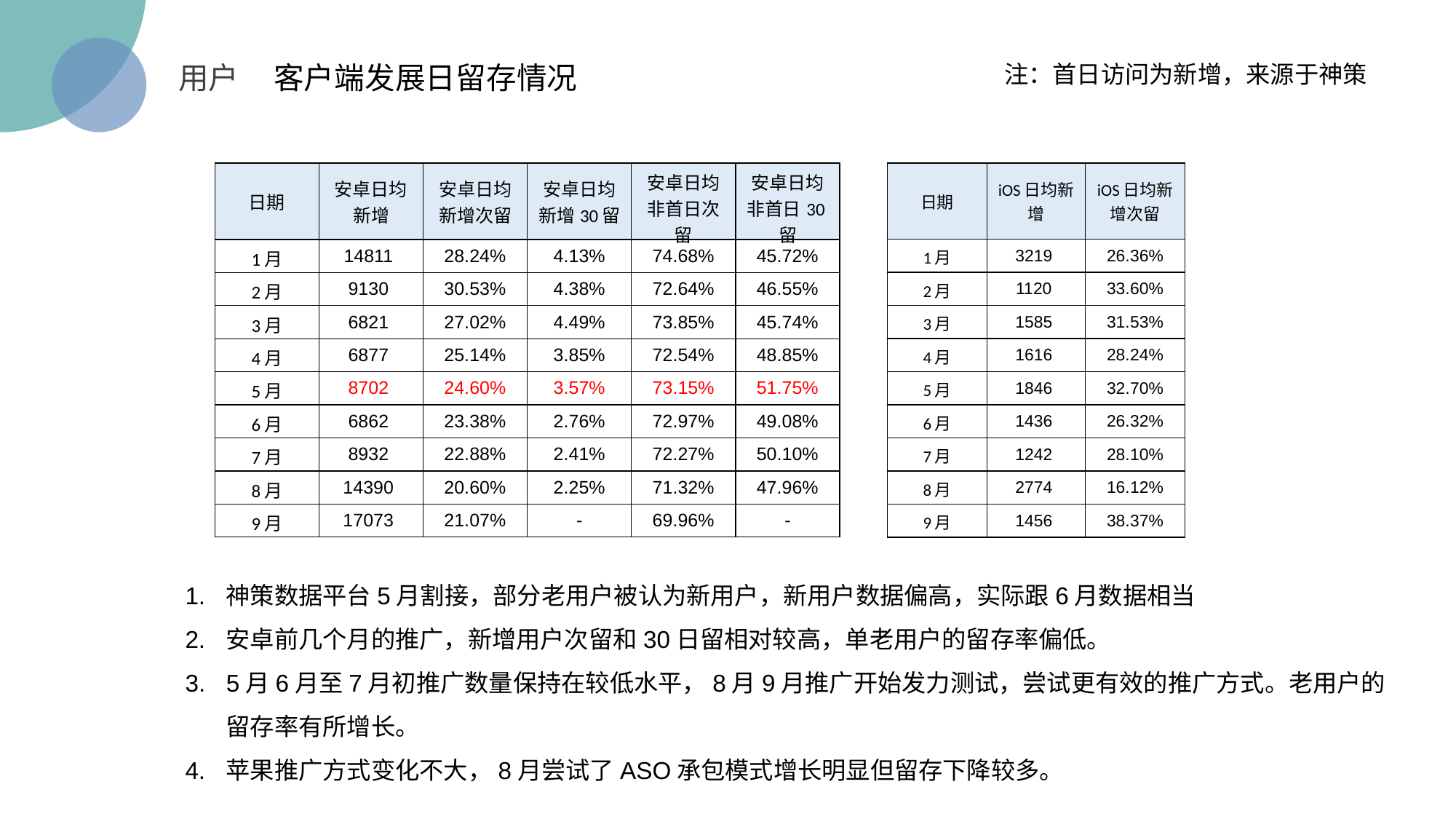

注：首日访问为新增，来源于神策
用户     客户端发展日留存情况
| 日期 | 安卓日均新增 | 安卓日均新增次留 | 安卓日均新增30留 | 安卓日均非首日次留 | 安卓日均非首日30留 |
| --- | --- | --- | --- | --- | --- |
| 1月 | 14811 | 28.24% | 4.13% | 74.68% | 45.72% |
| 2月 | 9130 | 30.53% | 4.38% | 72.64% | 46.55% |
| 3月 | 6821 | 27.02% | 4.49% | 73.85% | 45.74% |
| 4月 | 6877 | 25.14% | 3.85% | 72.54% | 48.85% |
| 5月 | 8702 | 24.60% | 3.57% | 73.15% | 51.75% |
| 6月 | 6862 | 23.38% | 2.76% | 72.97% | 49.08% |
| 7月 | 8932 | 22.88% | 2.41% | 72.27% | 50.10% |
| 8月 | 14390 | 20.60% | 2.25% | 71.32% | 47.96% |
| 9月 | 17073 | 21.07% | - | 69.96% | - |
| 日期 | iOS日均新增 | iOS日均新增次留 |
| --- | --- | --- |
| 1月 | 3219 | 26.36% |
| 2月 | 1120 | 33.60% |
| 3月 | 1585 | 31.53% |
| 4月 | 1616 | 28.24% |
| 5月 | 1846 | 32.70% |
| 6月 | 1436 | 26.32% |
| 7月 | 1242 | 28.10% |
| 8月 | 2774 | 16.12% |
| 9月 | 1456 | 38.37% |
神策数据平台5月割接，部分老用户被认为新用户，新用户数据偏高，实际跟6月数据相当
安卓前几个月的推广，新增用户次留和30日留相对较高，单老用户的留存率偏低。
5月6月至7月初推广数量保持在较低水平，8月9月推广开始发力测试，尝试更有效的推广方式。老用户的留存率有所增长。
苹果推广方式变化不大，8月尝试了ASO承包模式增长明显但留存下降较多。